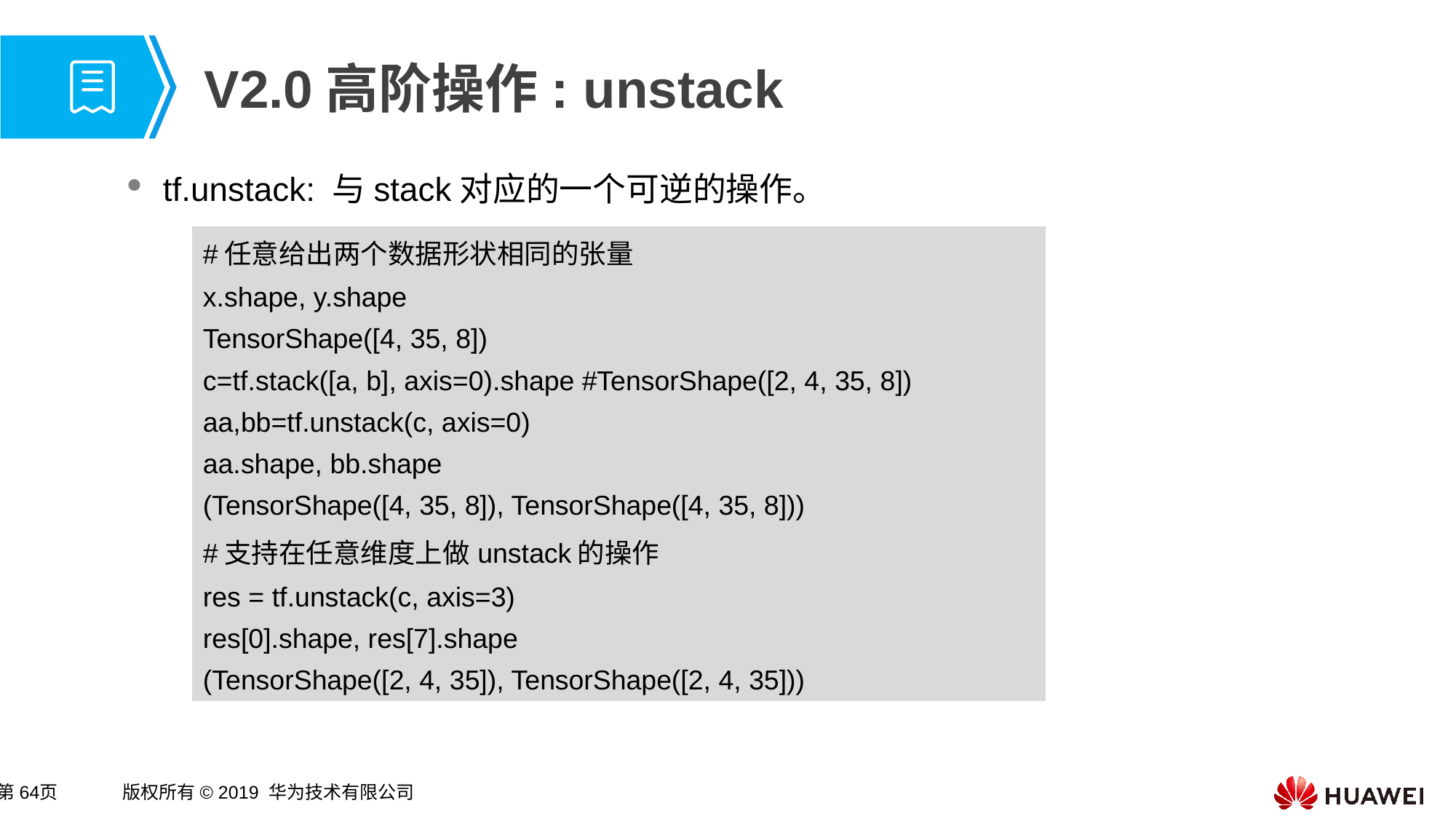

# V2.0高阶操作: unstack
tf.unstack: 与stack对应的一个可逆的操作。

| #任意给出两个数据形状相同的张量 |
| --- |
| x.shape, y.shape |
| TensorShape([4, 35, 8]) |
| c=tf.stack([a, b], axis=0).shape #TensorShape([2, 4, 35, 8]) |
| aa,bb=tf.unstack(c, axis=0) |
| aa.shape, bb.shape |
| (TensorShape([4, 35, 8]), TensorShape([4, 35, 8])) |
| #支持在任意维度上做unstack的操作 |
| res = tf.unstack(c, axis=3) |
| res[0].shape, res[7].shape |
| (TensorShape([2, 4, 35]), TensorShape([2, 4, 35])) |